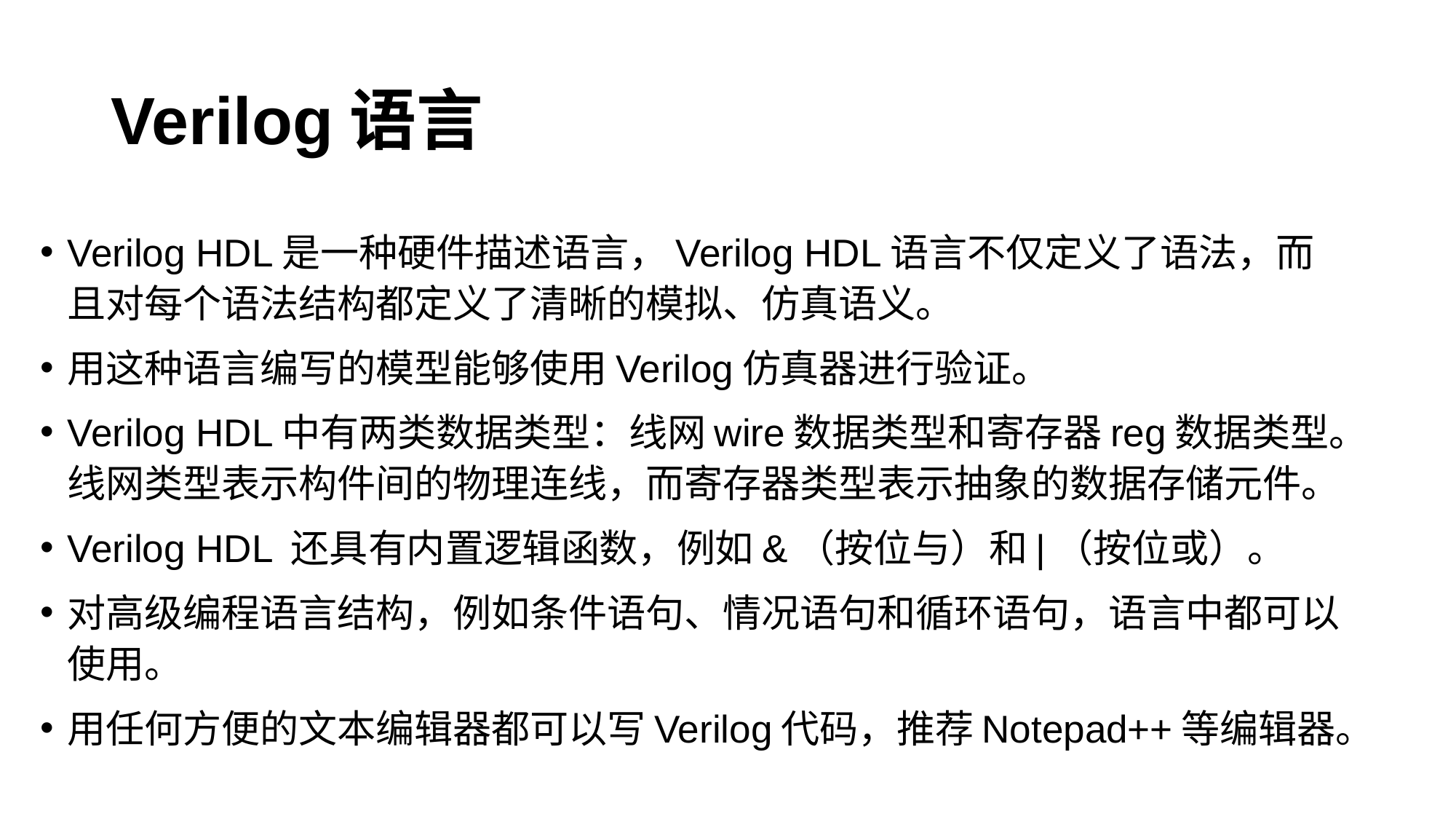

# Verilog语言
Verilog HDL是一种硬件描述语言，Verilog HDL语言不仅定义了语法，而且对每个语法结构都定义了清晰的模拟、仿真语义。
用这种语言编写的模型能够使用Verilog仿真器进行验证。
Verilog HDL中有两类数据类型：线网wire数据类型和寄存器reg数据类型。线网类型表示构件间的物理连线，而寄存器类型表示抽象的数据存储元件。
Verilog HDL 还具有内置逻辑函数，例如&（按位与）和|（按位或）。
对高级编程语言结构，例如条件语句、情况语句和循环语句，语言中都可以使用。
用任何方便的文本编辑器都可以写Verilog代码，推荐Notepad++等编辑器。